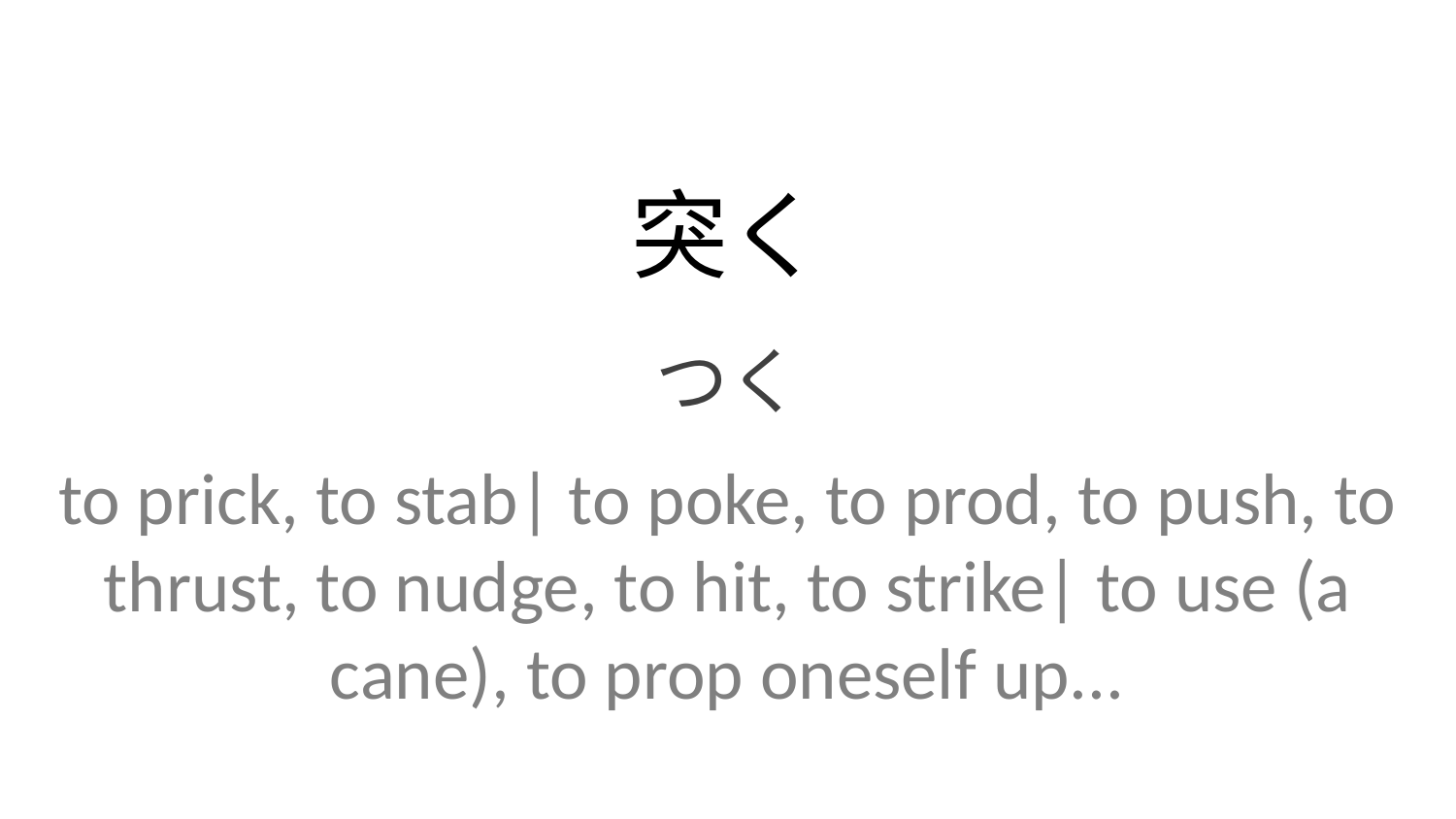

突く

つく
to prick, to stab| to poke, to prod, to push, to thrust, to nudge, to hit, to strike| to use (a cane), to prop oneself up...